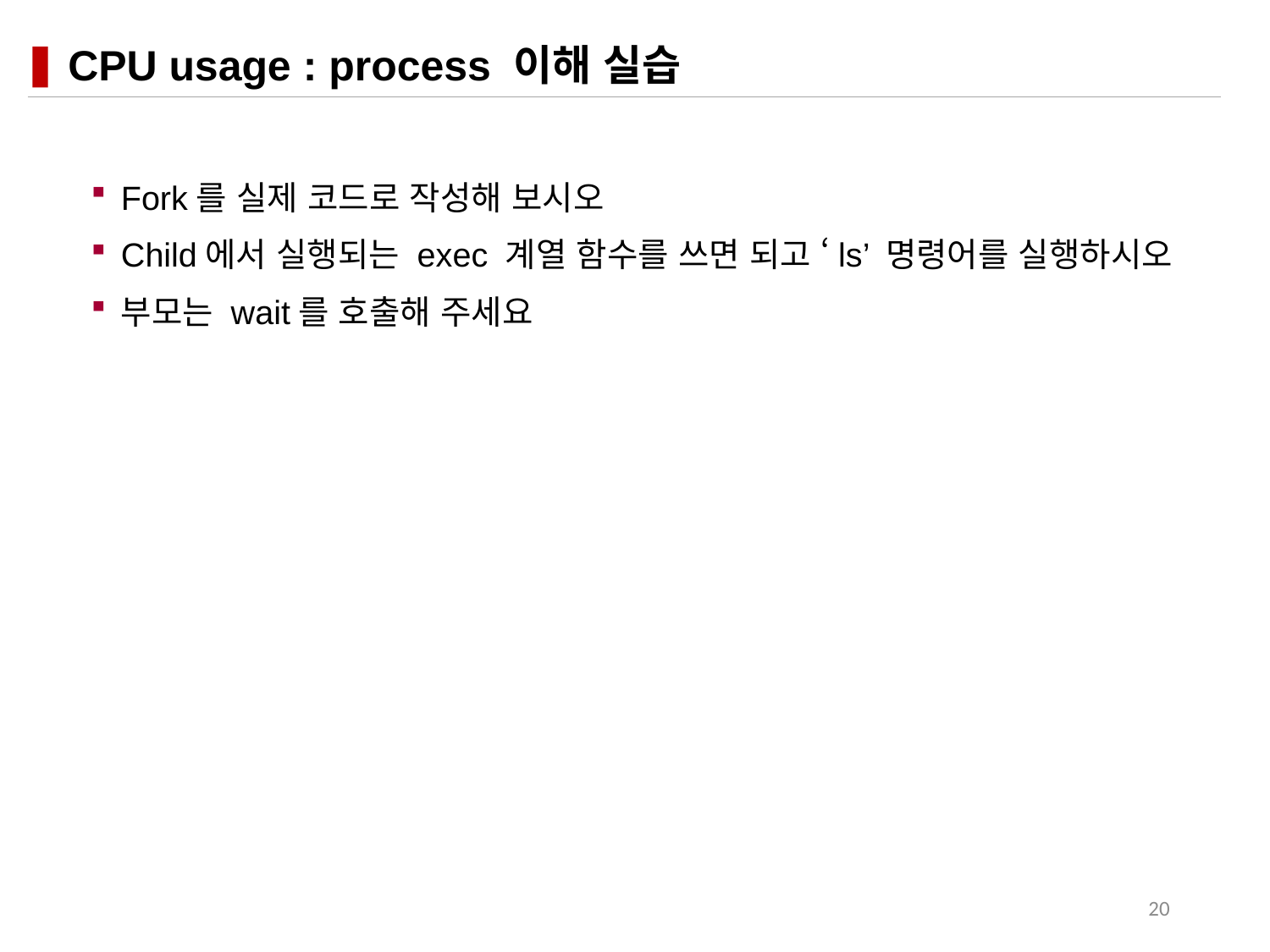

# CPU usage : process 이해 실습
Fork를 실제 코드로 작성해 보시오
Child에서 실행되는 exec 계열 함수를 쓰면 되고 ‘ls’ 명령어를 실행하시오
부모는 wait를 호출해 주세요
20